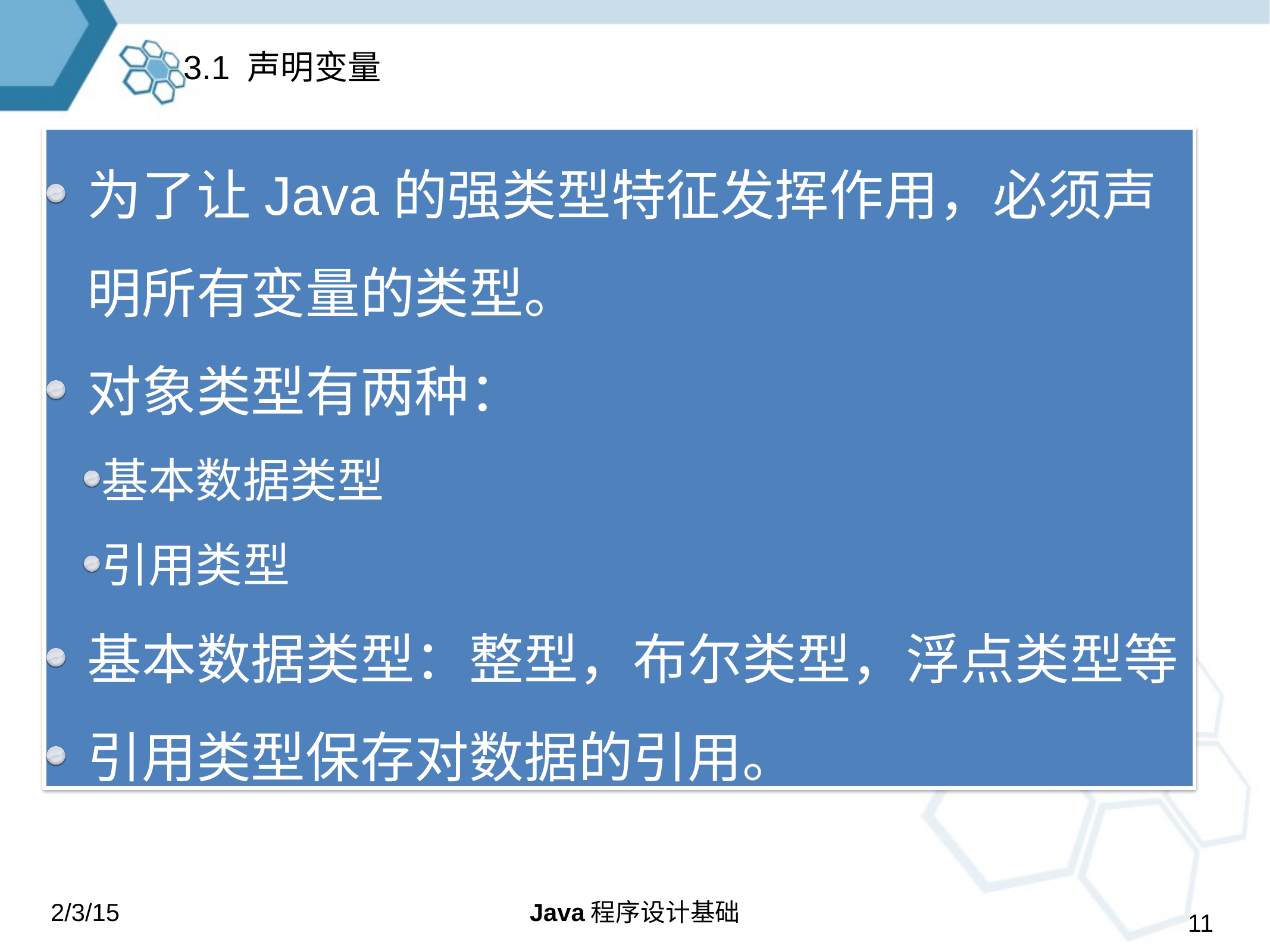

3.1 声明变量
为了让Java的强类型特征发挥作用，必须声明所有变量的类型。
对象类型有两种：
基本数据类型
引用类型
基本数据类型：整型，布尔类型，浮点类型等
引用类型保存对数据的引用。
2/3/15
Java程序设计基础
11